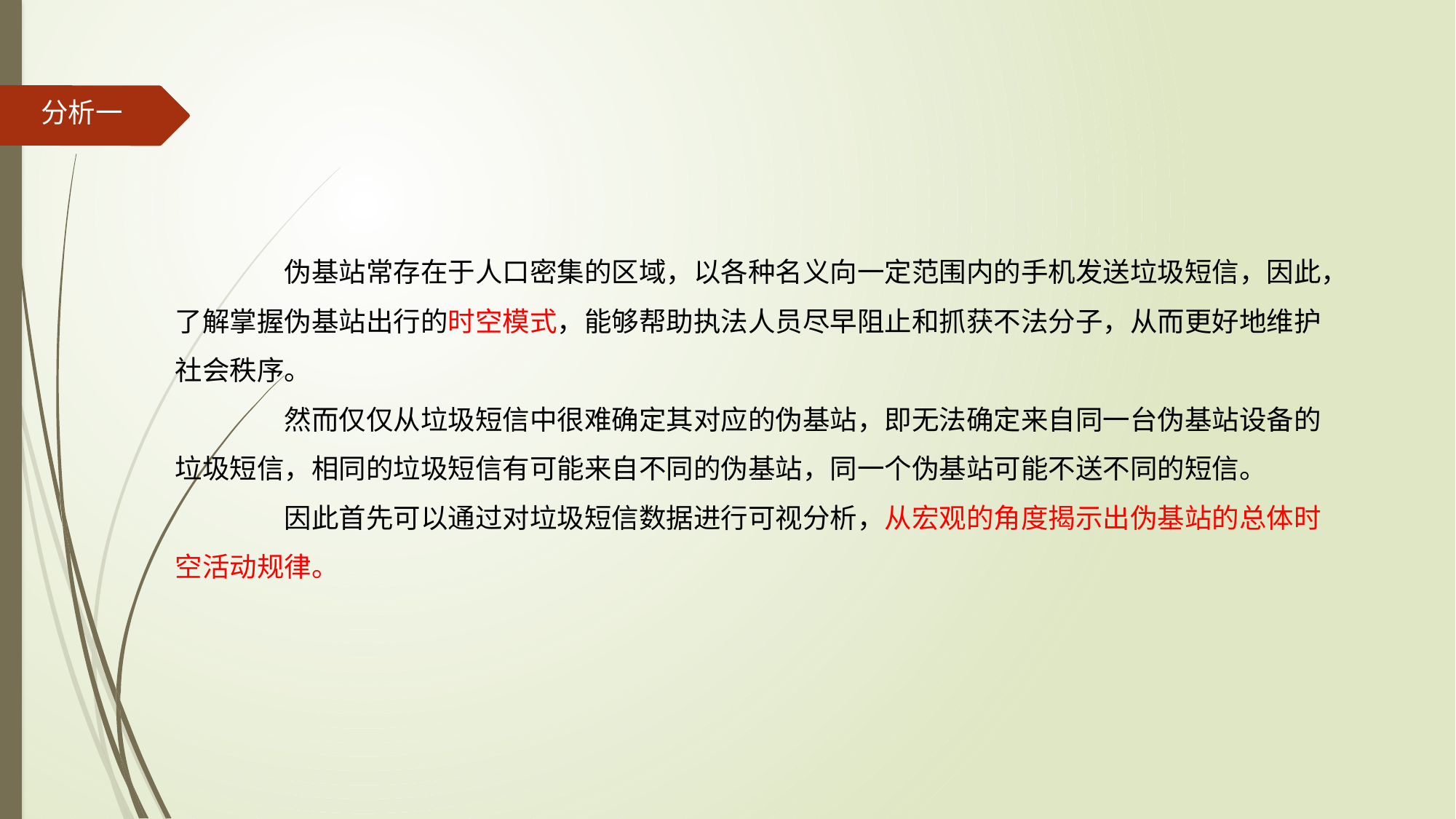

分析一
	伪基站常存在于人口密集的区域，以各种名义向一定范围内的手机发送垃圾短信，因此，了解掌握伪基站出行的时空模式，能够帮助执法人员尽早阻止和抓获不法分子，从而更好地维护社会秩序。
	然而仅仅从垃圾短信中很难确定其对应的伪基站，即无法确定来自同一台伪基站设备的垃圾短信，相同的垃圾短信有可能来自不同的伪基站，同一个伪基站可能不送不同的短信。
	因此首先可以通过对垃圾短信数据进行可视分析，从宏观的角度揭示出伪基站的总体时空活动规律。